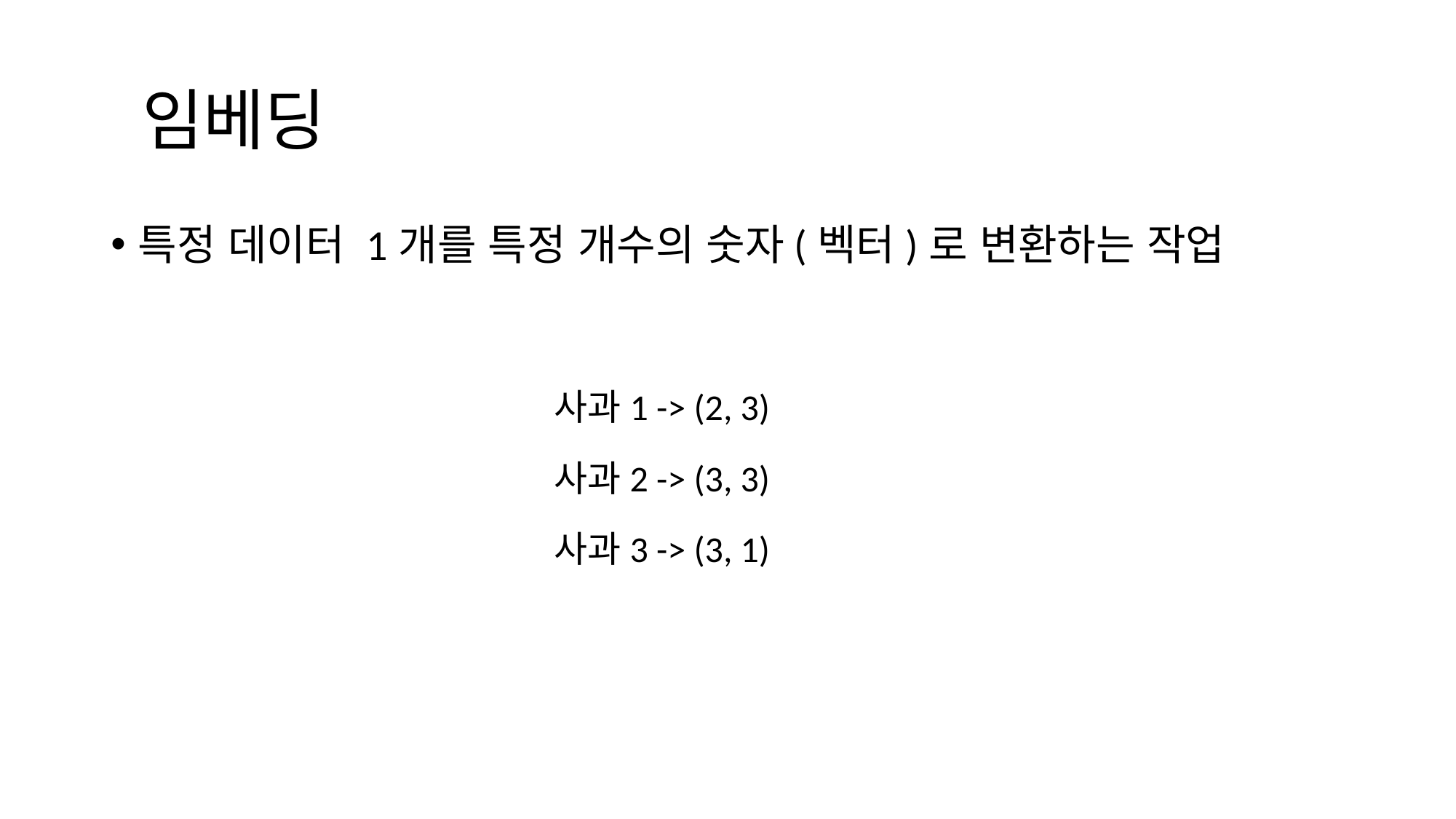

# 임베딩
특정 데이터 1개를 특정 개수의 숫자(벡터)로 변환하는 작업

사과1 -> (2, 3)
사과2 -> (3, 3)
사과3 -> (3, 1)